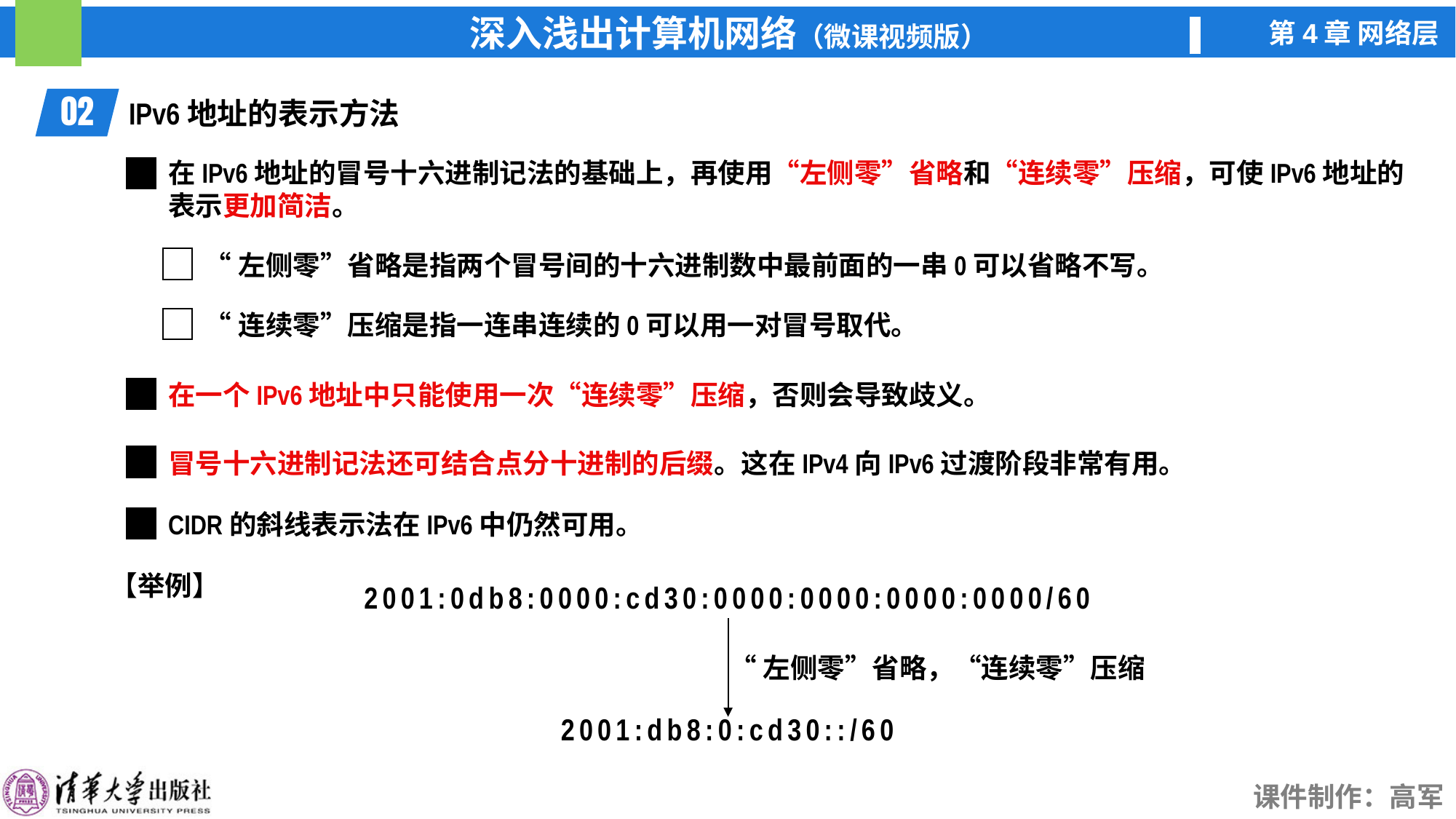

02
IPv6地址的表示方法
在IPv6地址的冒号十六进制记法的基础上，再使用“左侧零”省略和“连续零”压缩，可使IPv6地址的表示更加简洁。

“左侧零”省略是指两个冒号间的十六进制数中最前面的一串0可以省略不写。

“连续零”压缩是指一连串连续的0可以用一对冒号取代。

在一个IPv6地址中只能使用一次“连续零”压缩，否则会导致歧义。

冒号十六进制记法还可结合点分十进制的后缀。这在IPv4向IPv6过渡阶段非常有用。

CIDR的斜线表示法在IPv6中仍然可用。

【举例】
2001:0db8:0000:cd30:0000:0000:0000:0000/60
“左侧零”省略，“连续零”压缩
2001:db8:0:cd30::/60